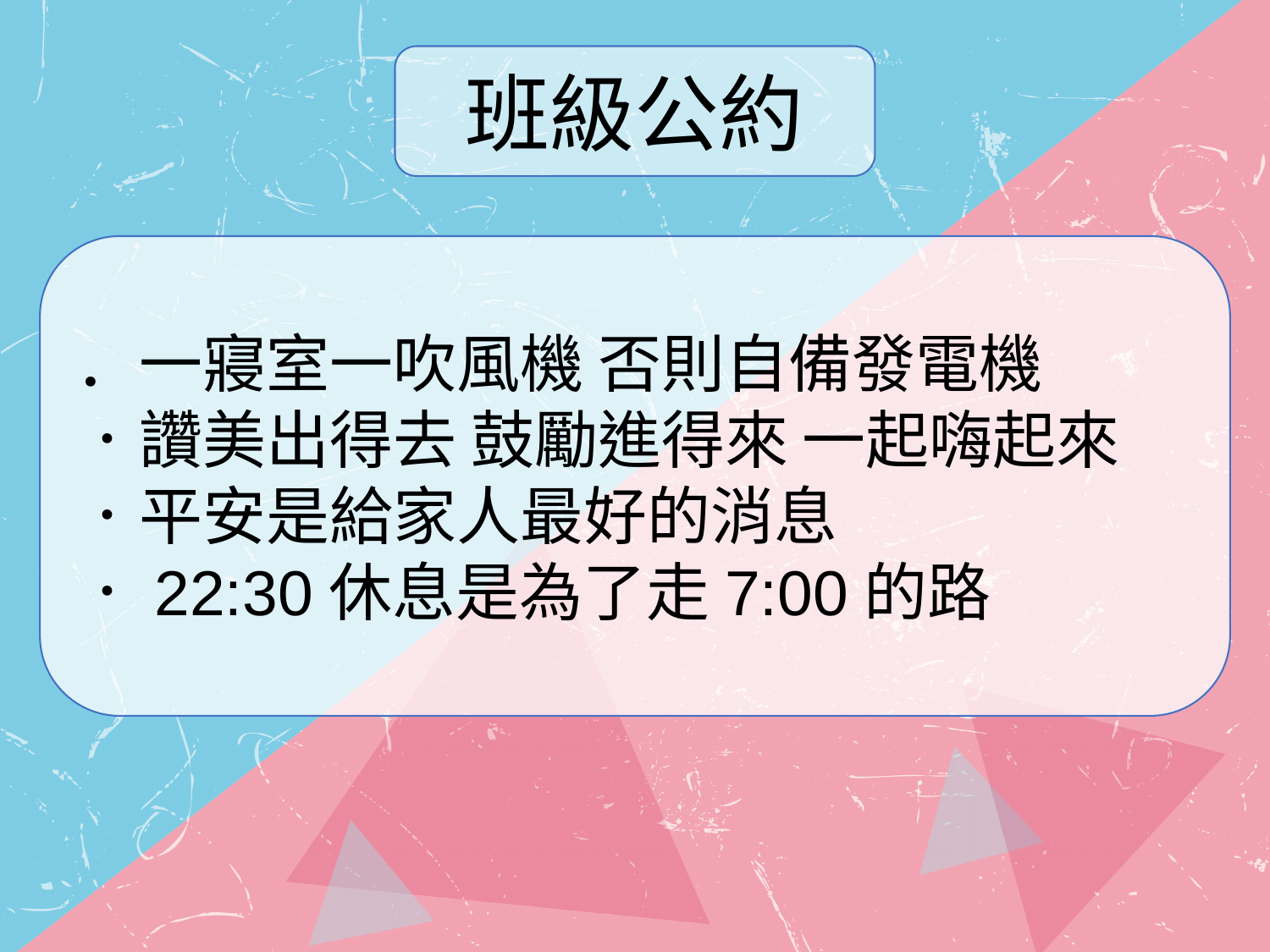

班級公約
．一寢室一吹風機 否則自備發電機
．讚美出得去 鼓勵進得來 一起嗨起來
．平安是給家人最好的消息
．22:30休息是為了走7:00的路